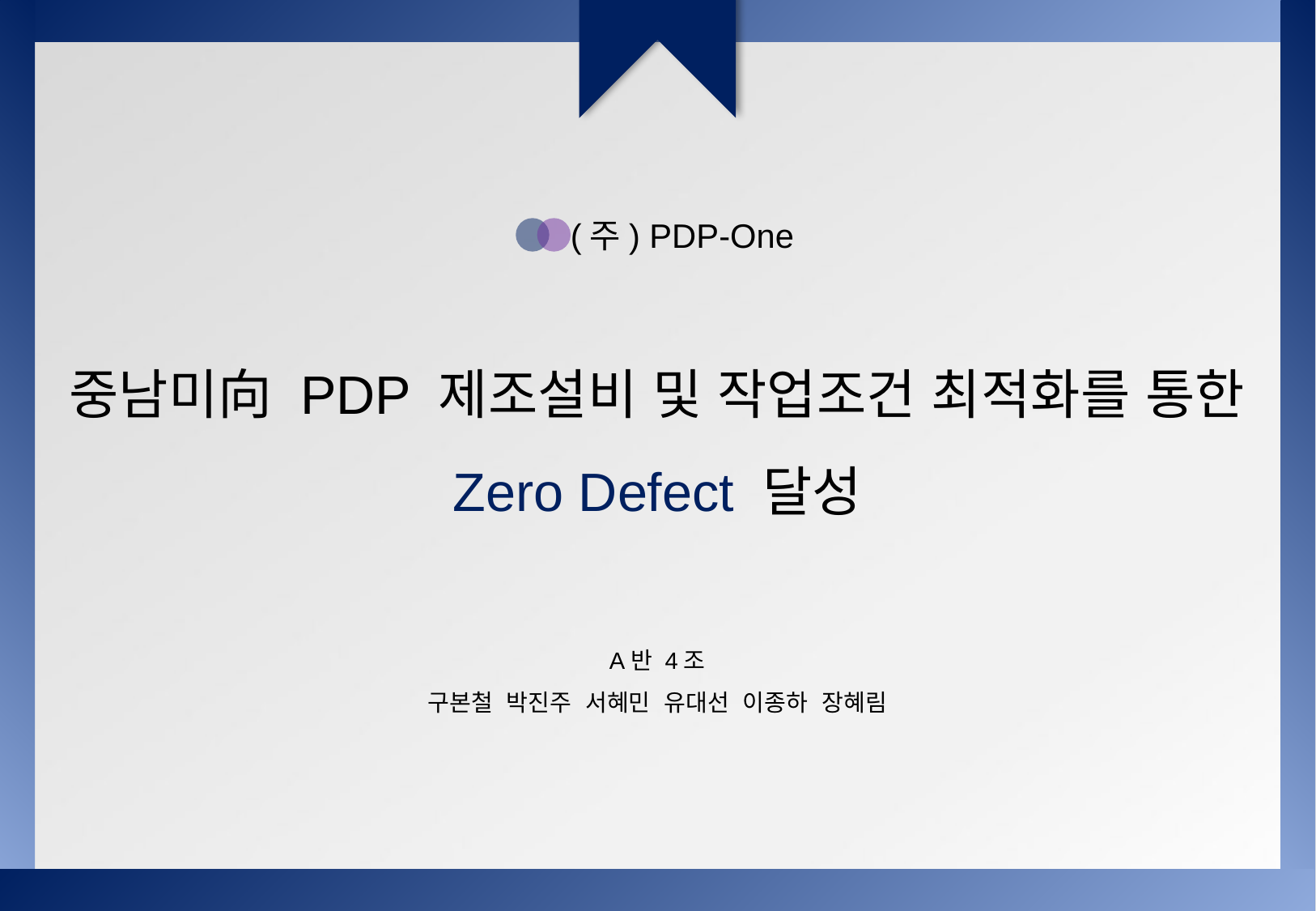

(주) PDP-One

중남미向 PDP 제조설비 및 작업조건 최적화를 통한
Zero Defect 달성

A반 4조
구본철  박진주  서혜민  유대선  이종하  장혜림